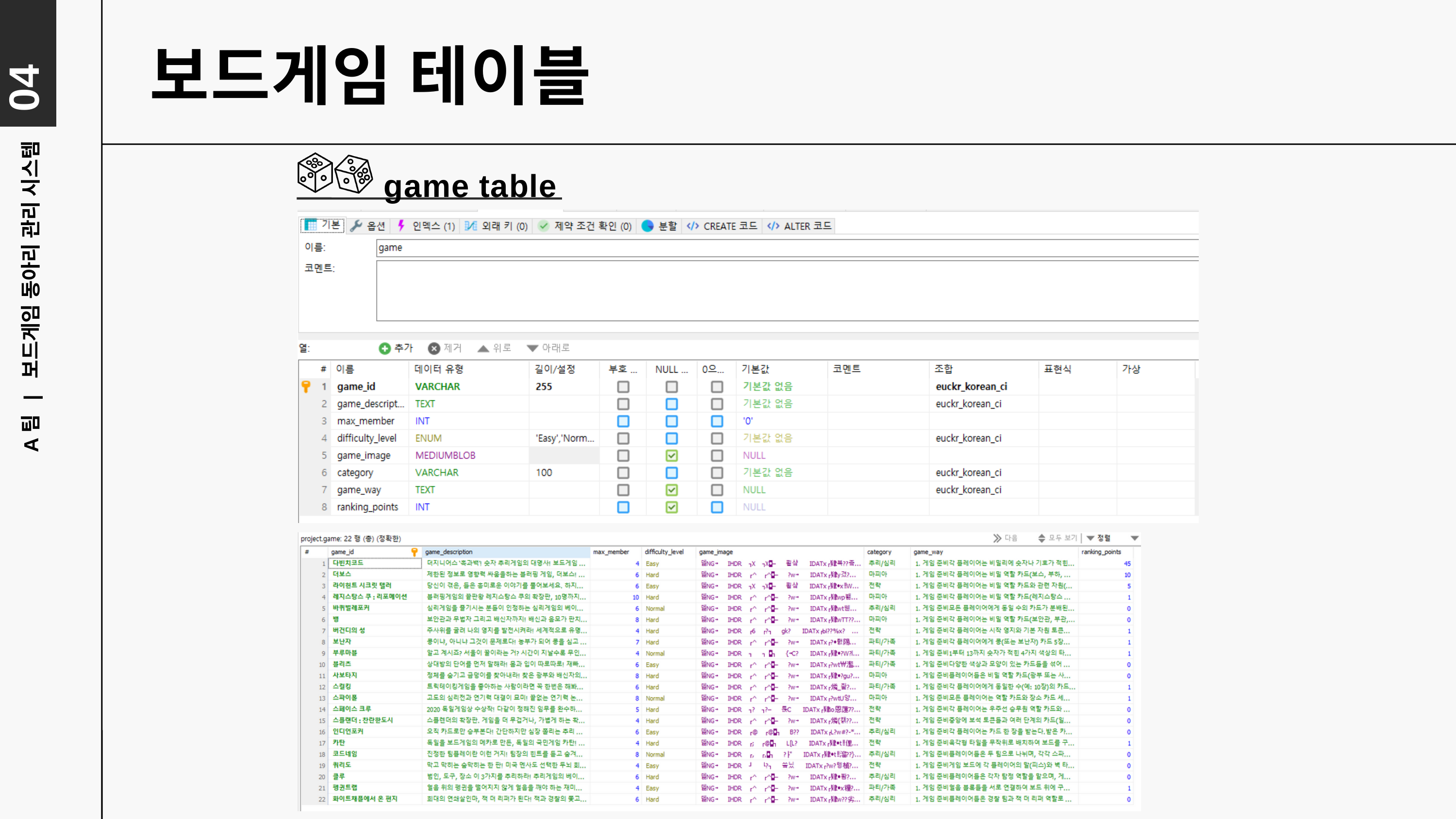

04

보드게임 테이블
game table

A팀  |  보드게임 동아리 관리 시스템